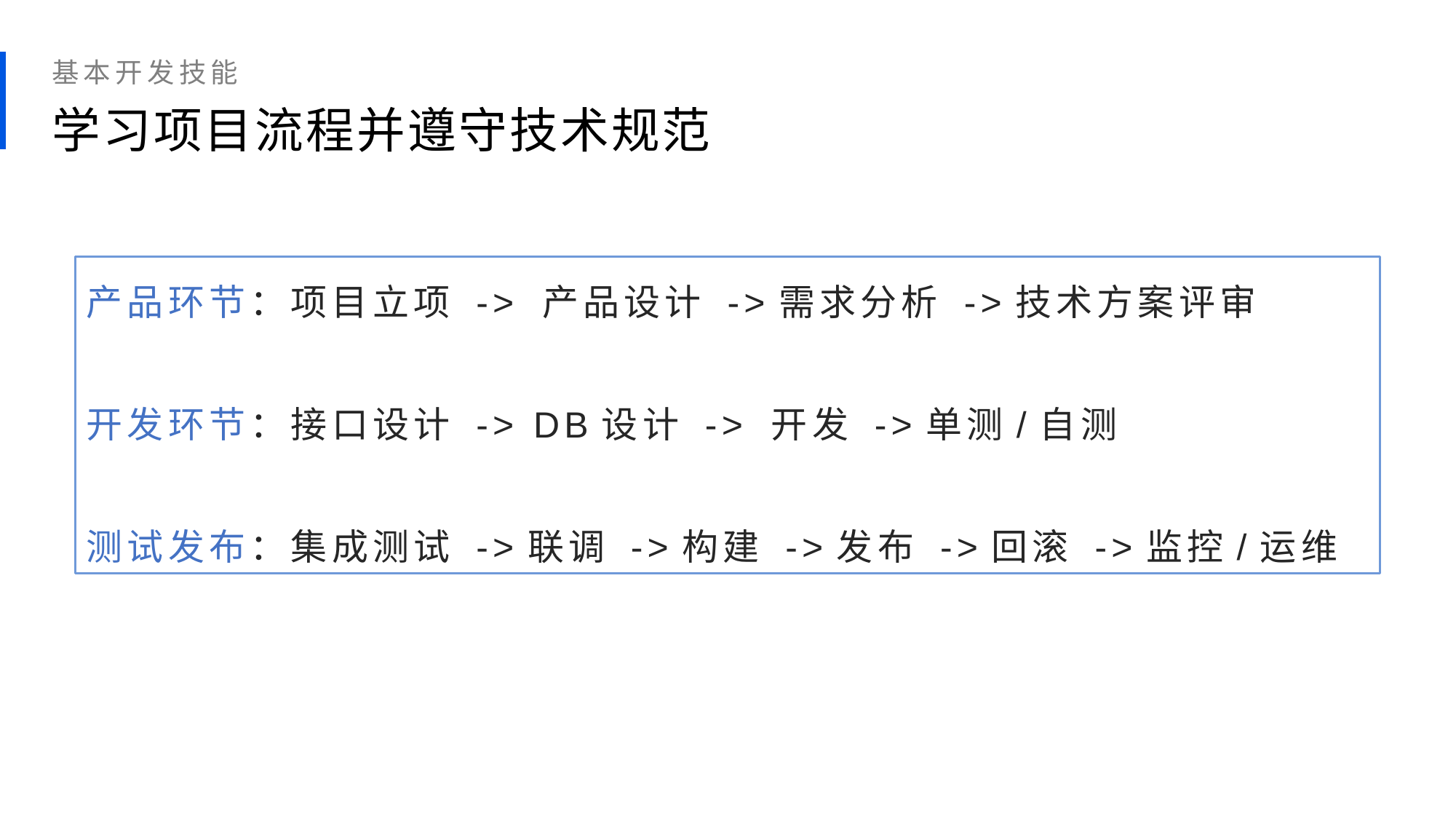

基本开发技能

学习项目流程并遵守技术规范
产品环节：项目立项 -> 产品设计 ->需求分析 ->技术方案评审

开发环节：接口设计 -> DB设计 -> 开发 ->单测/自测

测试发布：集成测试 ->联调 ->构建 ->发布 ->回滚 ->监控/运维